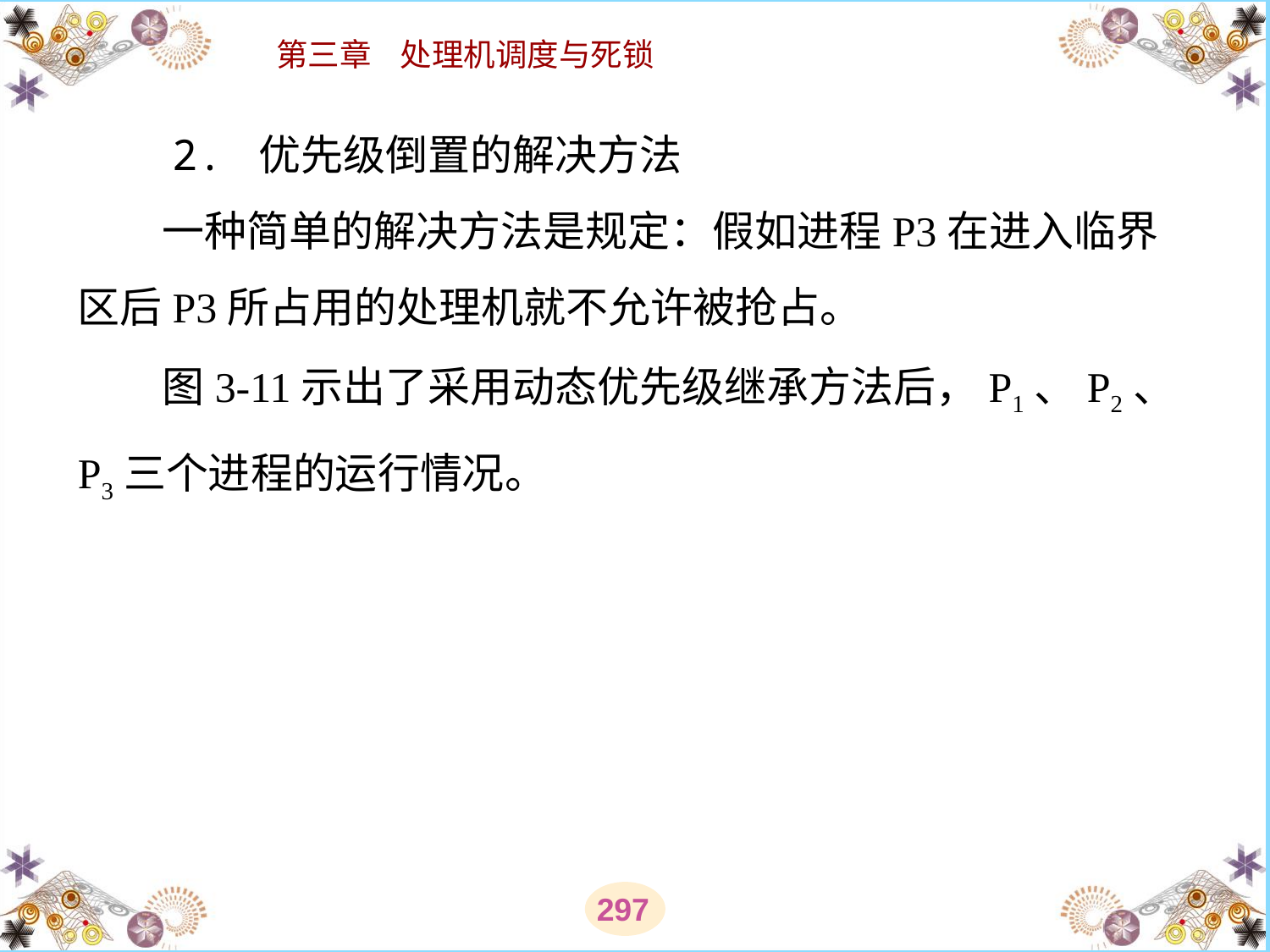

# 2. 优先级倒置的解决方法 　　一种简单的解决方法是规定：假如进程P3在进入临界区后P3所占用的处理机就不允许被抢占。 　　图3-11示出了采用动态优先级继承方法后，P1、P2、P3三个进程的运行情况。